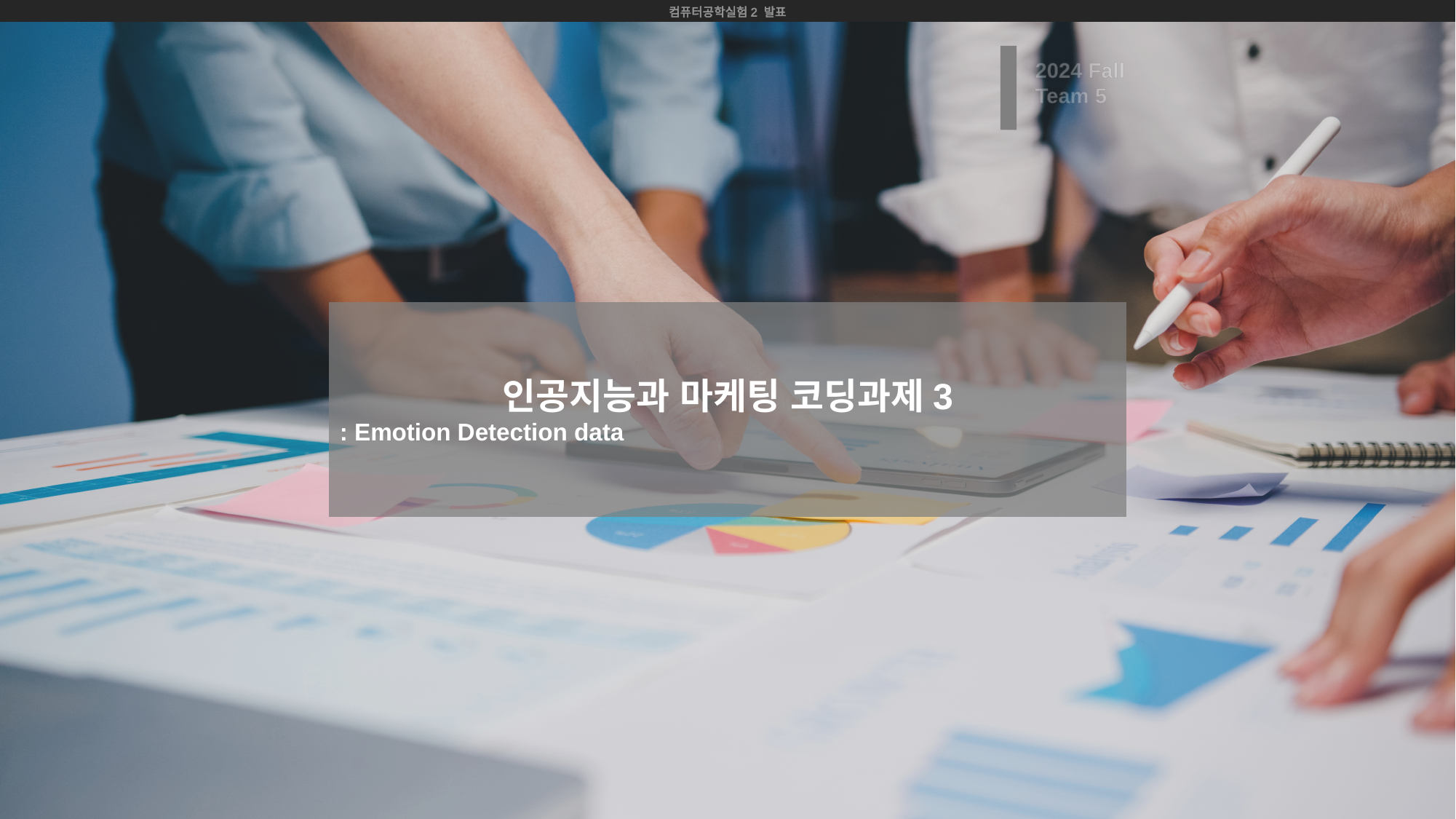

컴퓨터공학실험2 발표

2024 Fall
Team 5

인공지능과 마케팅 코딩과제3
: Emotion Detection data